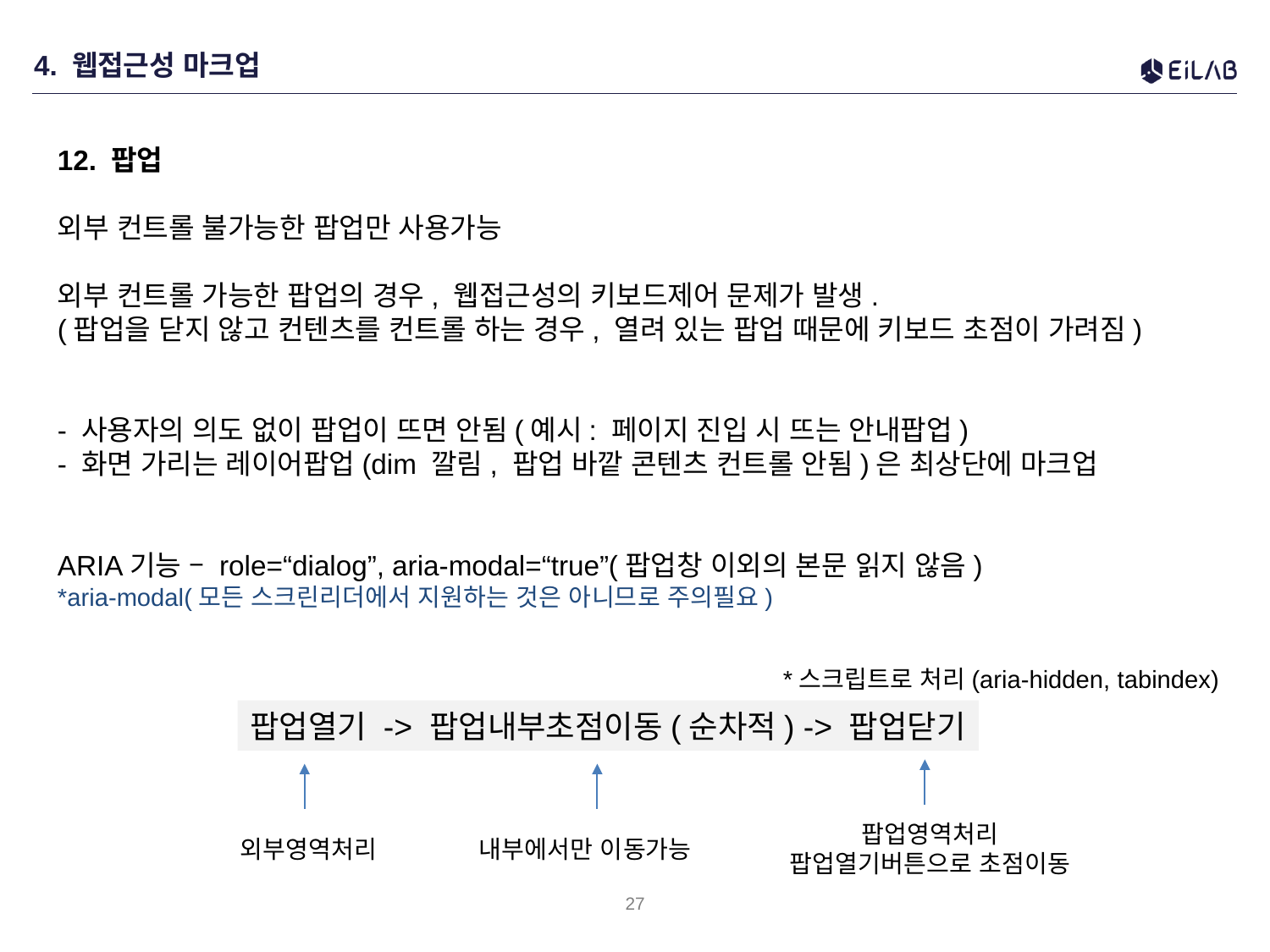

# 4. 웹접근성 마크업
12. 팝업

외부 컨트롤 불가능한 팝업만 사용가능

외부 컨트롤 가능한 팝업의 경우, 웹접근성의 키보드제어 문제가 발생.
(팝업을 닫지 않고 컨텐츠를 컨트롤 하는 경우, 열려 있는 팝업 때문에 키보드 초점이 가려짐)

- 사용자의 의도 없이 팝업이 뜨면 안됨(예시: 페이지 진입 시 뜨는 안내팝업)
- 화면 가리는 레이어팝업(dim 깔림, 팝업 바깥 콘텐츠 컨트롤 안됨)은 최상단에 마크업

ARIA기능 – role=“dialog”, aria-modal=“true”(팝업창 이외의 본문 읽지 않음)
*aria-modal(모든 스크린리더에서 지원하는 것은 아니므로 주의필요)

*스크립트로 처리(aria-hidden, tabindex)
팝업열기 -> 팝업내부초점이동(순차적) -> 팝업닫기
팝업영역처리
팝업열기버튼으로 초점이동
외부영역처리
내부에서만 이동가능